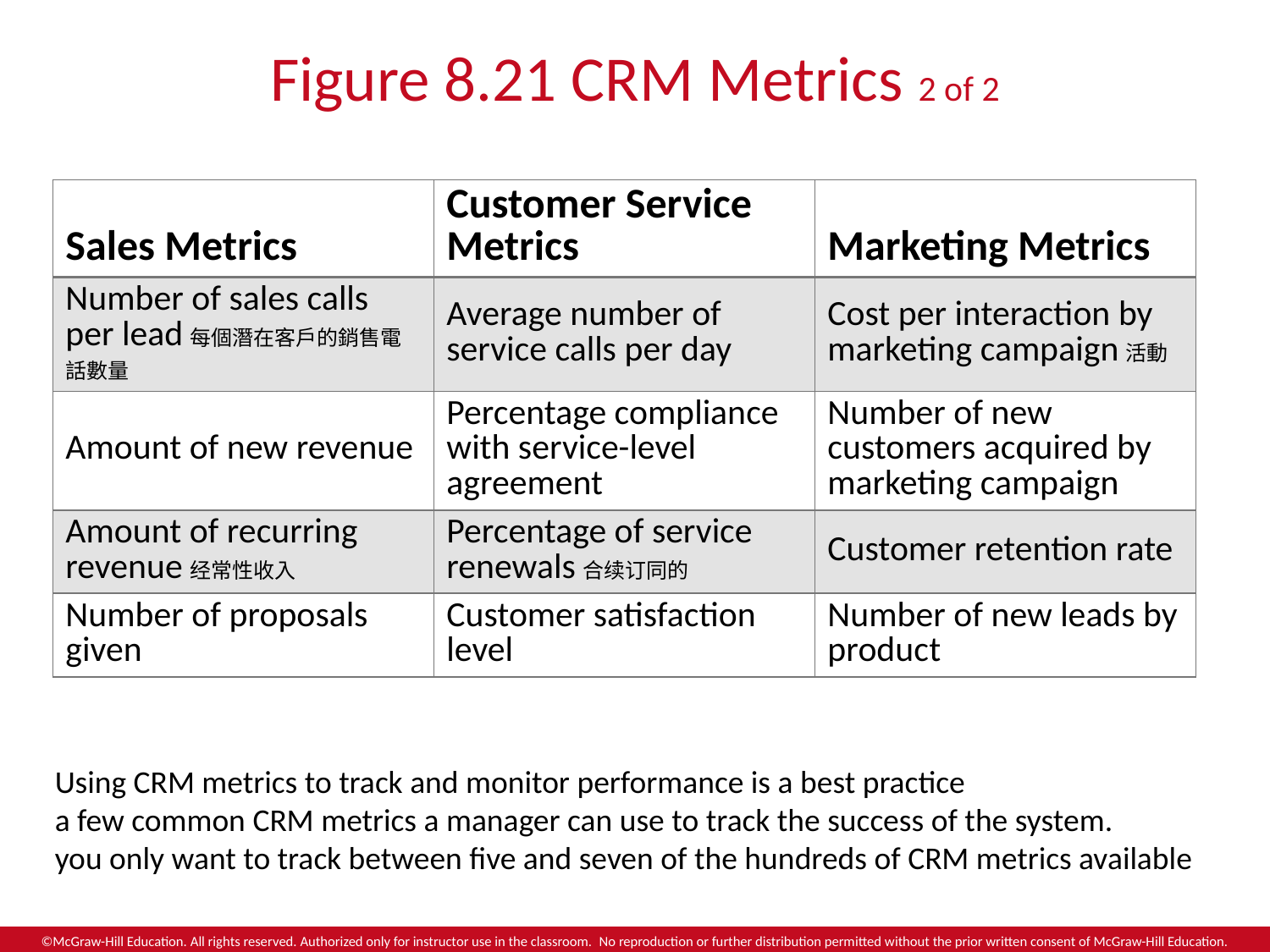

# Figure 8.21 CRM Metrics 2 of 2
| Sales Metrics | Customer Service Metrics | Marketing Metrics |
| --- | --- | --- |
| Number of sales calls per lead每個潛在客戶的銷售電話數量 | Average number of service calls per day | Cost per interaction by marketing campaign活動 |
| Amount of new revenue | Percentage compliance with service-level agreement | Number of new customers acquired by marketing campaign |
| Amount of recurring revenue经常性收入 | Percentage of service renewals合续订同的 | Customer retention rate |
| Number of proposals given | Customer satisfaction level | Number of new leads by product |
Using CRM metrics to track and monitor performance is a best practice
a few common CRM metrics a manager can use to track the success of the system.
you only want to track between five and seven of the hundreds of CRM metrics available